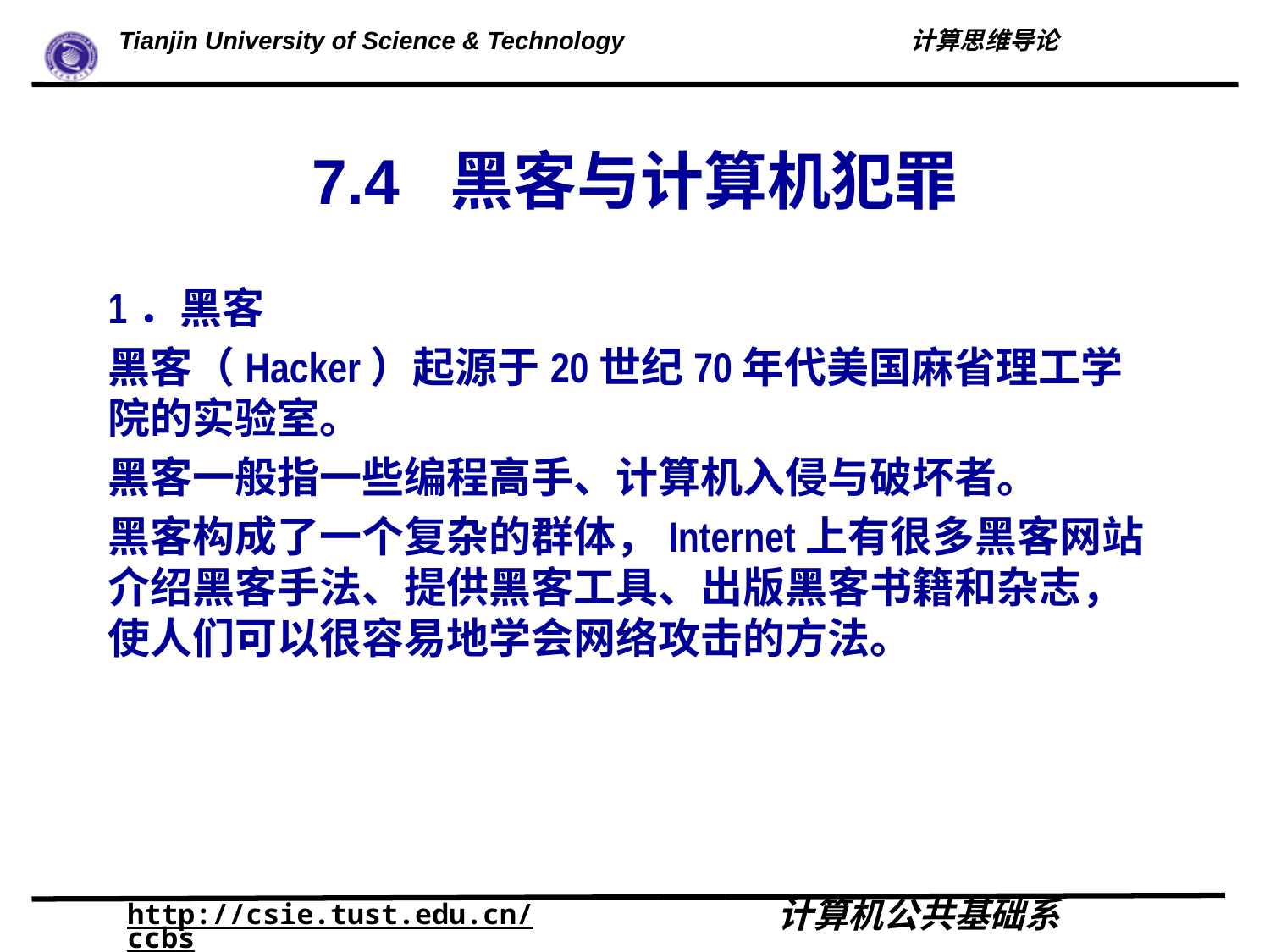

# 7.4  黑客与计算机犯罪
1．黑客
黑客（Hacker）起源于20世纪70年代美国麻省理工学院的实验室。
黑客一般指一些编程高手、计算机入侵与破坏者。
黑客构成了一个复杂的群体，Internet上有很多黑客网站介绍黑客手法、提供黑客工具、出版黑客书籍和杂志，使人们可以很容易地学会网络攻击的方法。